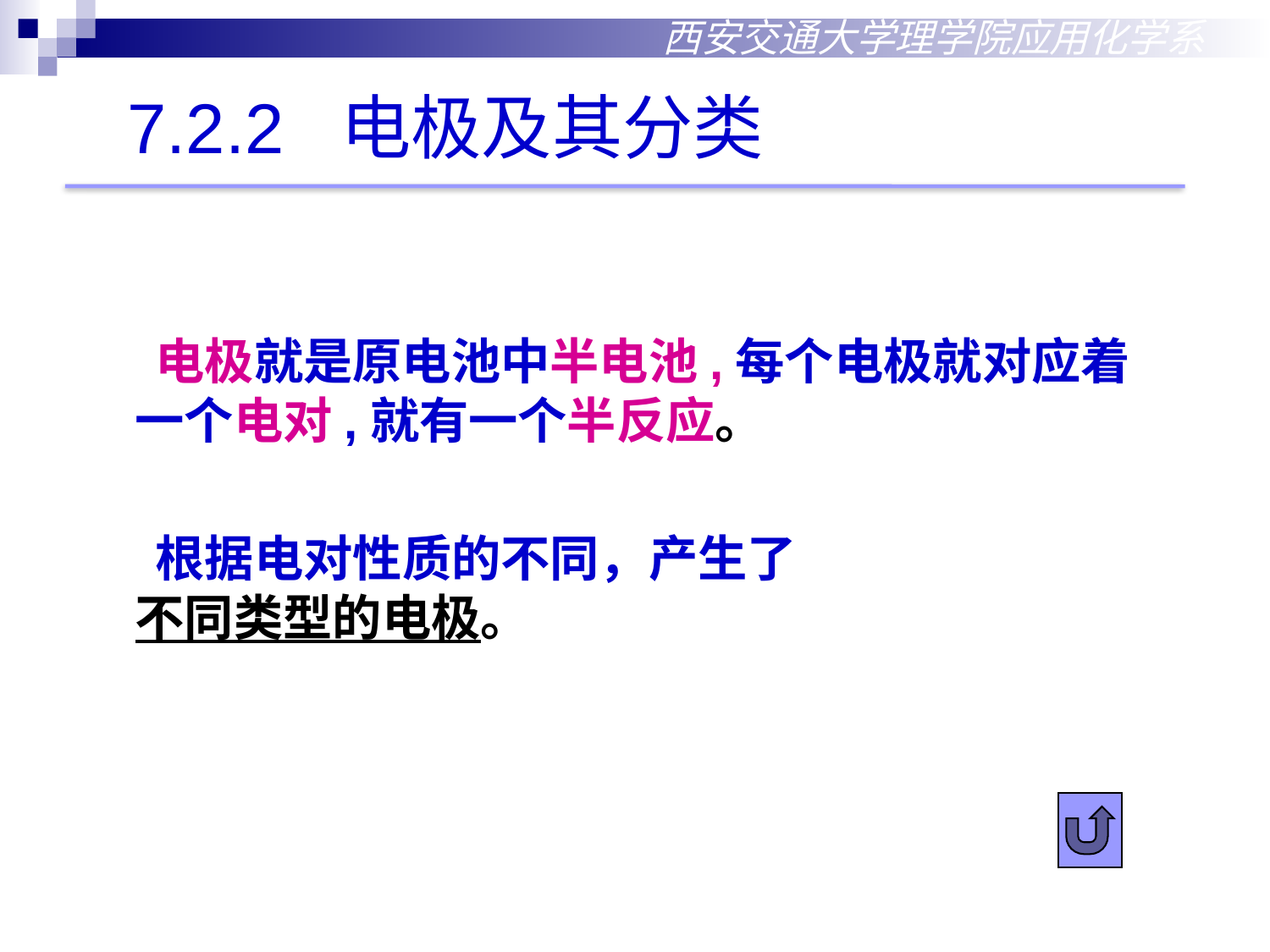

西安交通大学理学院应用化学系
7.2.2  电极及其分类

     电极就是原电池中半电池,每个电极就对应着一个电对,就有一个半反应。

     根据电对性质的不同，产生了不同类型的电极。